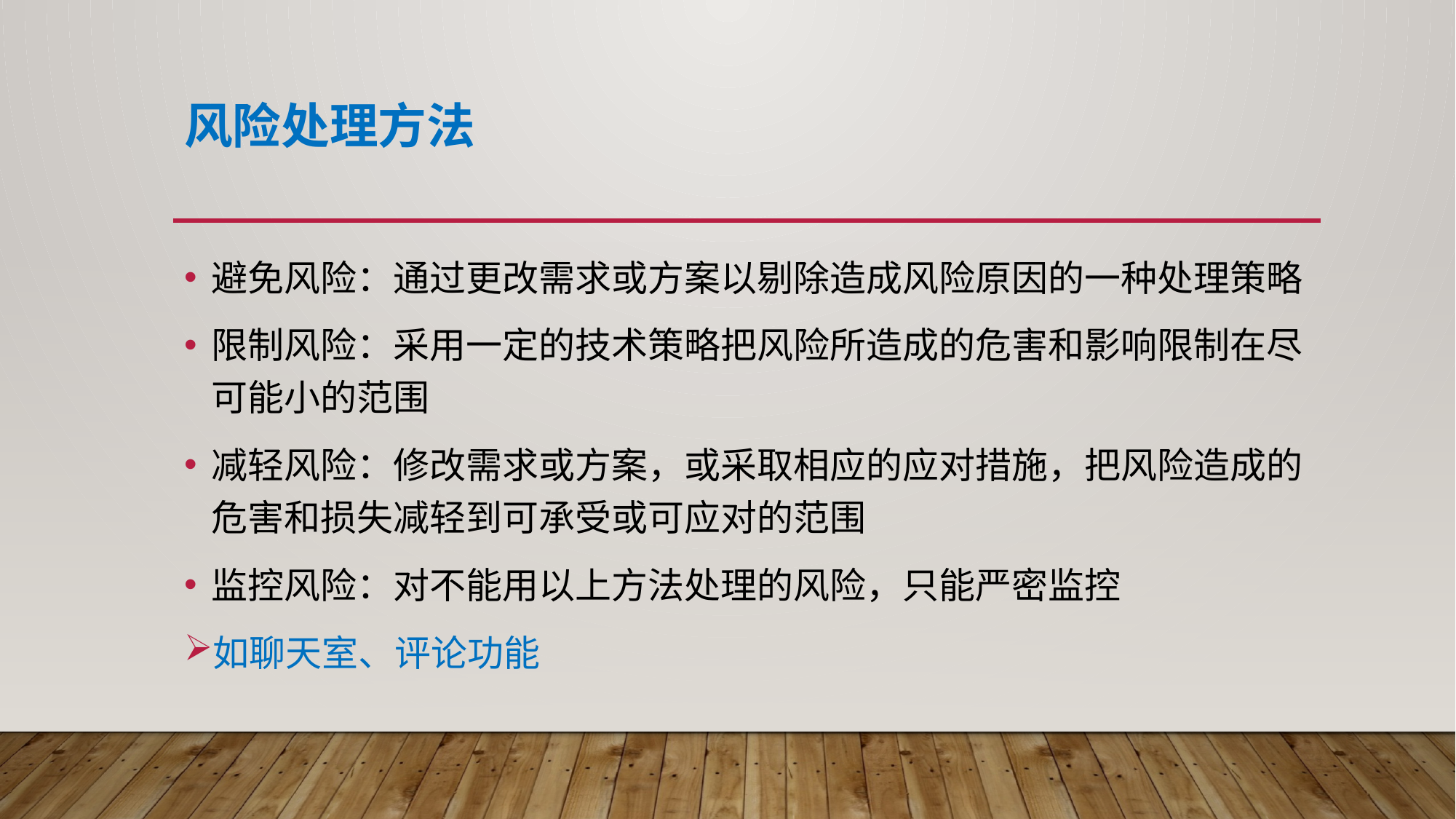

# 风险处理方法
避免风险：通过更改需求或方案以剔除造成风险原因的一种处理策略
限制风险：采用一定的技术策略把风险所造成的危害和影响限制在尽可能小的范围
减轻风险：修改需求或方案，或采取相应的应对措施，把风险造成的危害和损失减轻到可承受或可应对的范围
监控风险：对不能用以上方法处理的风险，只能严密监控
如聊天室、评论功能